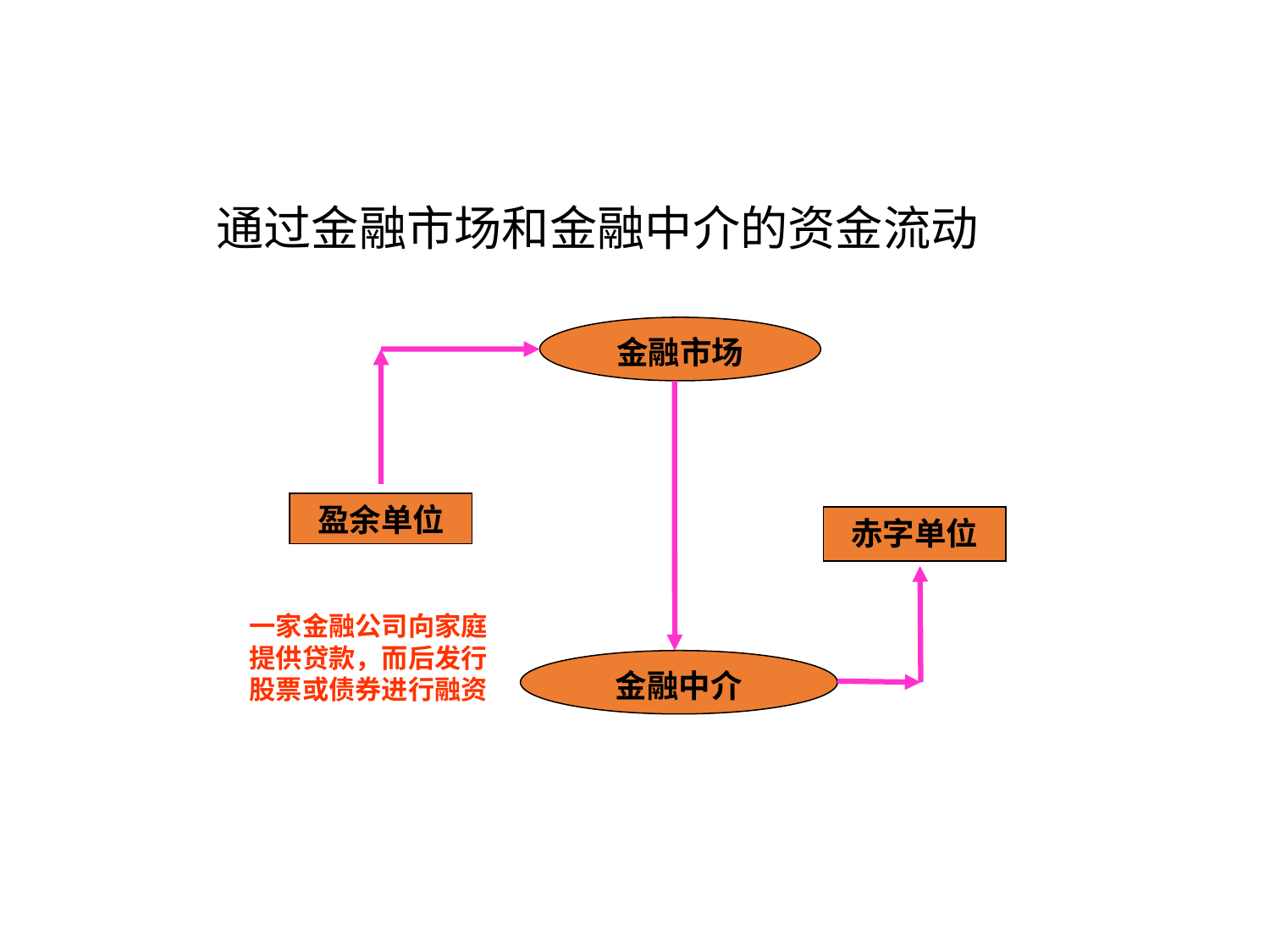

# 通过金融市场和金融中介的资金流动
金融市场

盈余单位
赤字单位

一家金融公司向家庭提供贷款，而后发行股票或债券进行融资
金融中介